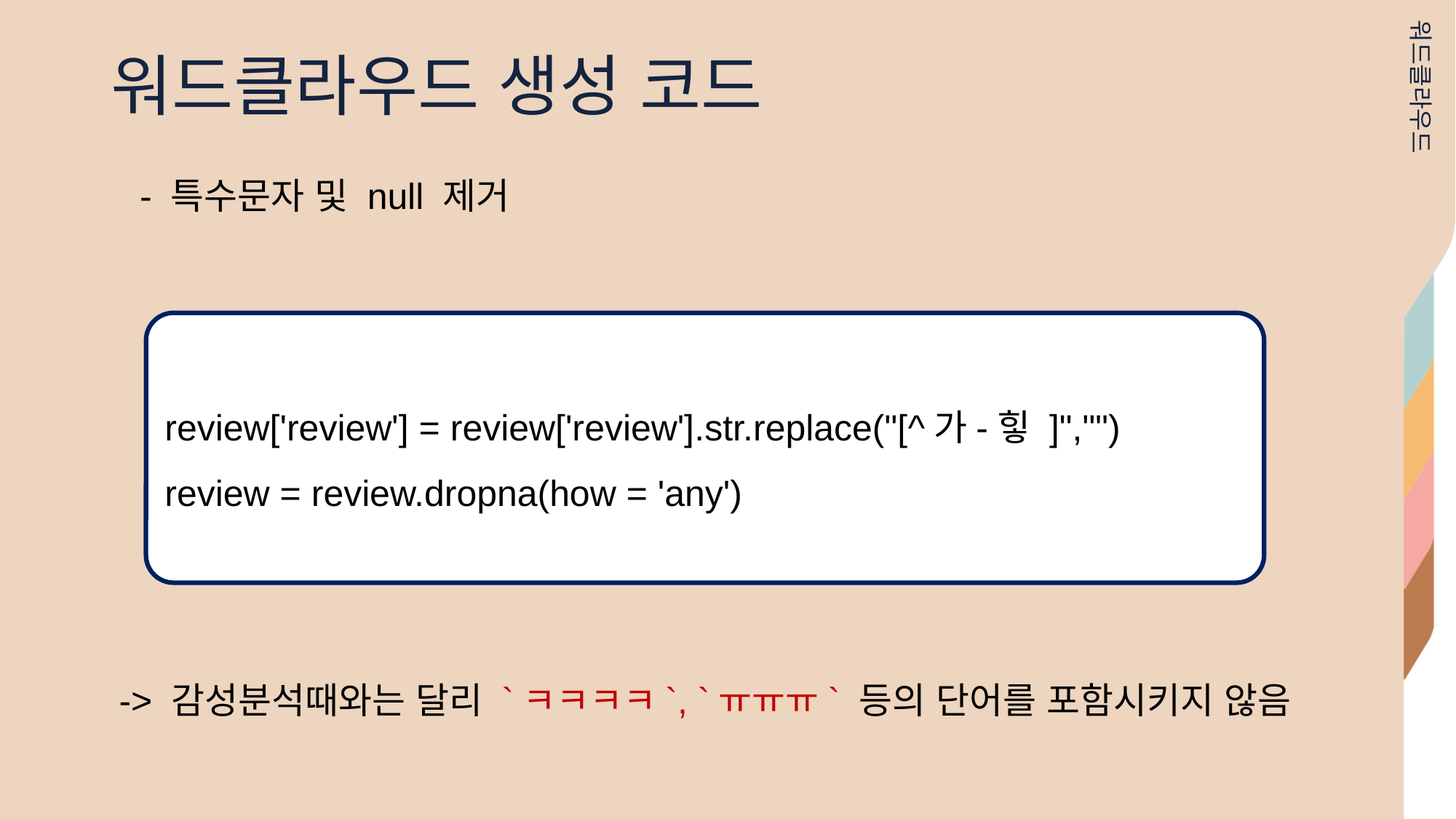

워드클라우드 생성 코드
워드클라우드
- 특수문자 및 null 제거
review['review'] = review['review'].str.replace("[^가-힣 ]","")
review = review.dropna(how = 'any')
-> 감성분석때와는 달리 `ㅋㅋㅋㅋ`, `ㅠㅠㅠ` 등의 단어를 포함시키지 않음